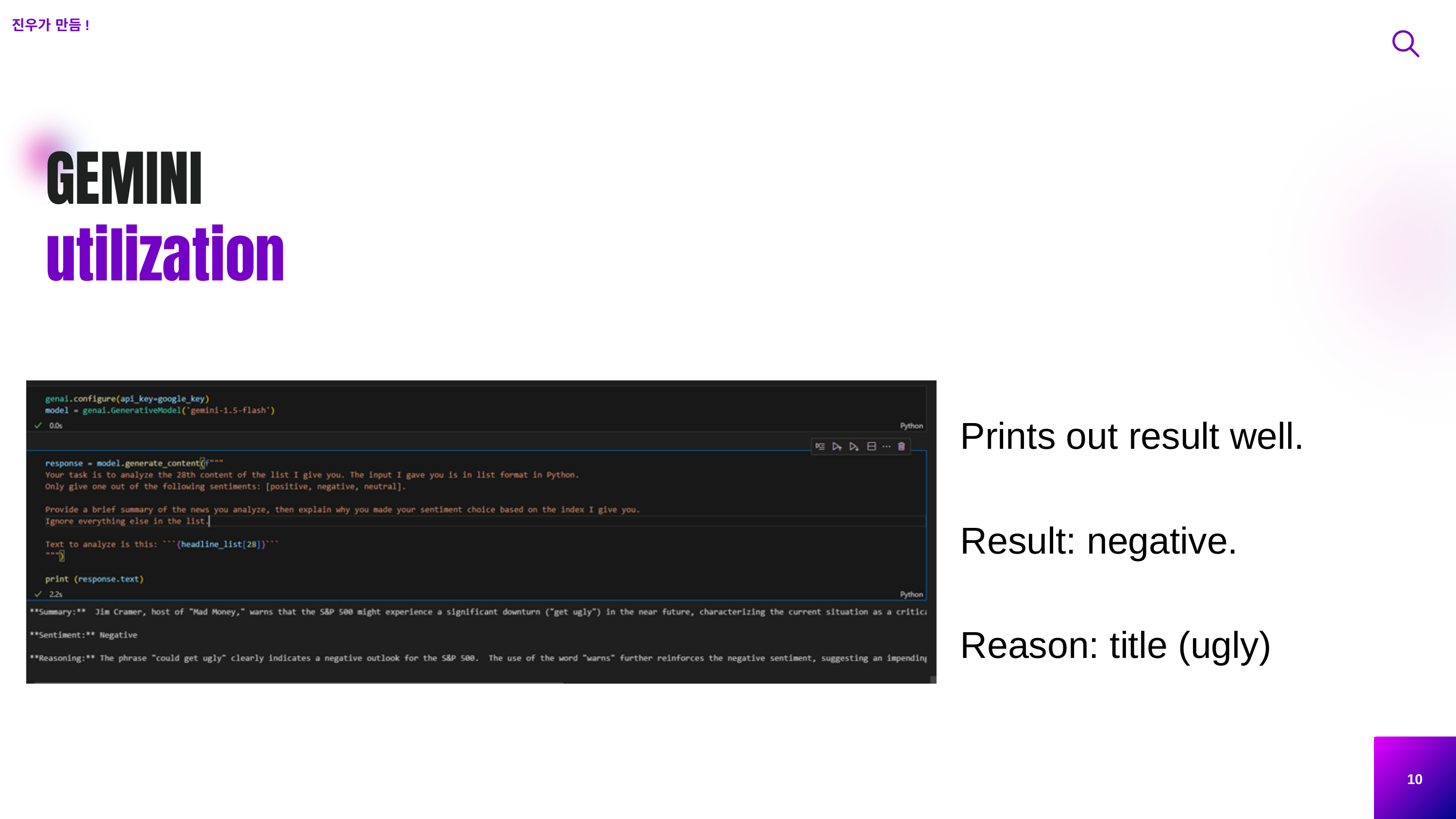

진우가 만듬!

GEMINI
utilization

Prints out result well.

Result: negative.

Reason: title (ugly)

10